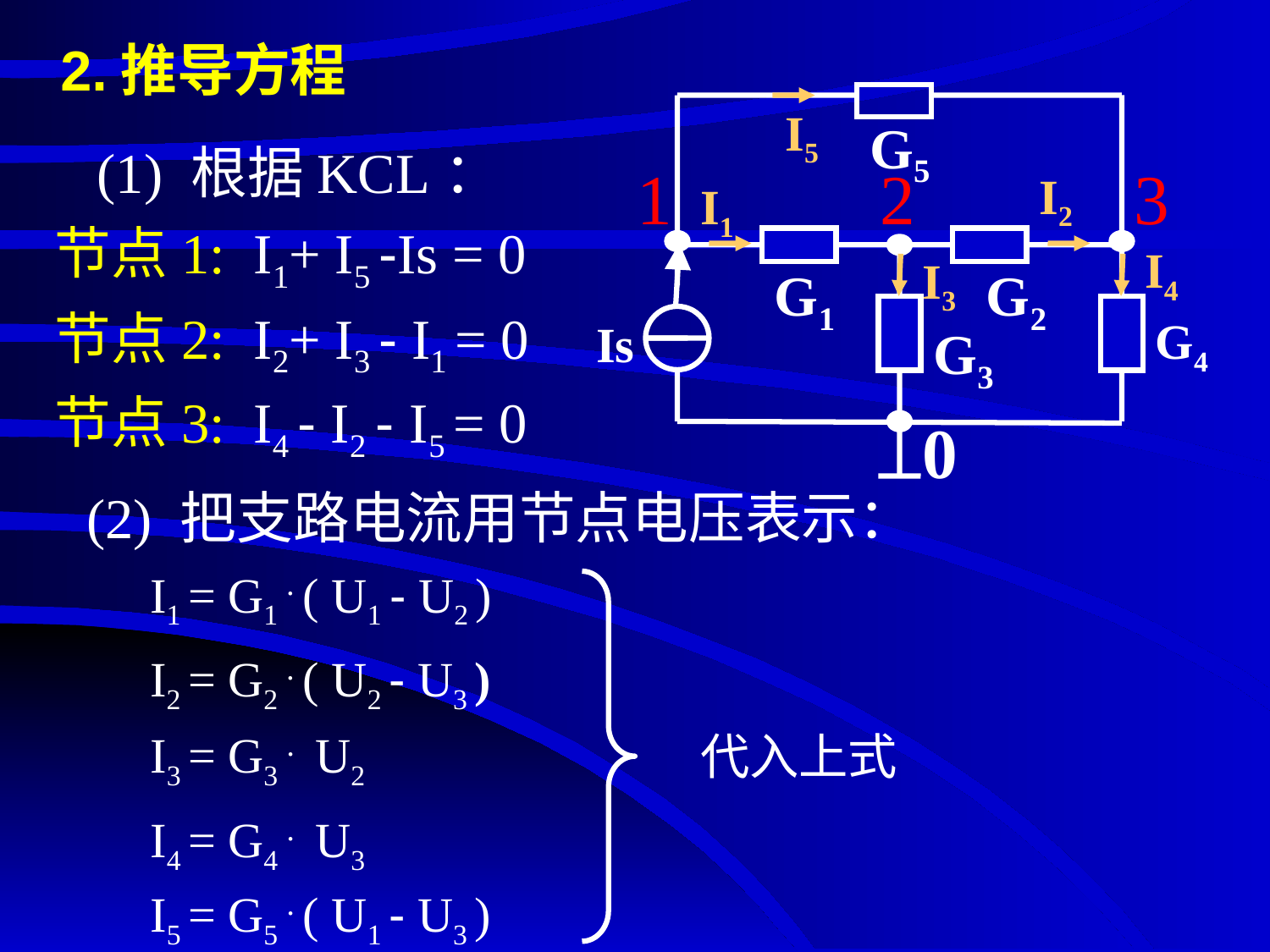

# 2.推导方程

I5

G5
1
2
3
I2
I1

I4

I3

G1
G2

G4

 Is

G3

0

(1) 根据KCL：
节点1:  I1+ I5 -Is = 0
节点2:  I2+ I3 - I1 = 0
节点3:  I4 - I2 - I5 = 0
(2) 把支路电流用节点电压表示：
I1 = G1 . ( U1 - U2 )

I2 = G2 . ( U2 - U3 )
I3 = G3 .  U2
代入上式
I4 = G4 .  U3
I5 = G5 . ( U1 - U3 )